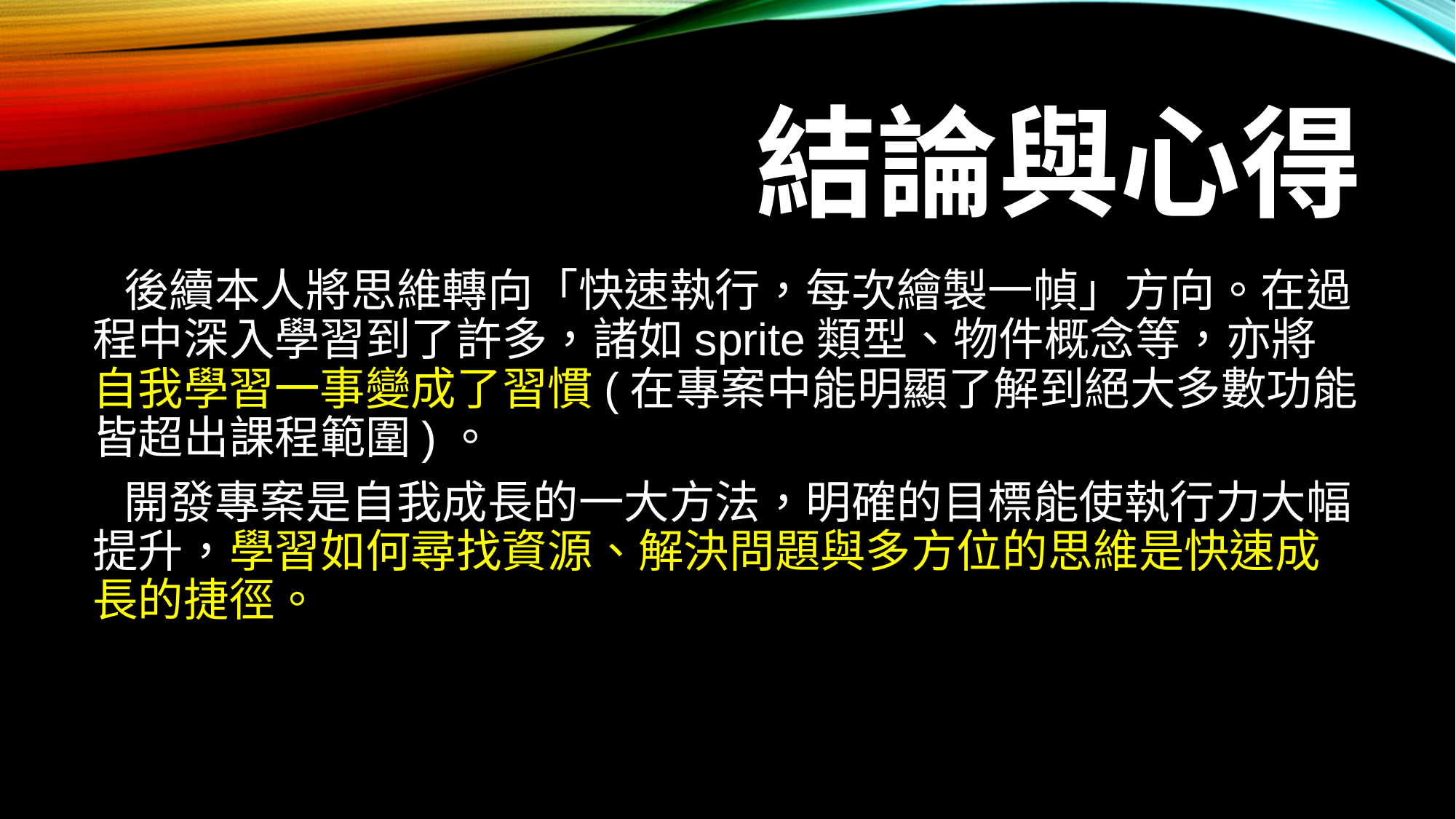

# 結論與心得
  後續本人將思維轉向「快速執行，每次繪製一幀」方向。在過程中深入學習到了許多，諸如sprite類型、物件概念等，亦將自我學習一事變成了習慣(在專案中能明顯了解到絕大多數功能皆超出課程範圍)。
  開發專案是自我成長的一大方法，明確的目標能使執行力大幅提升，學習如何尋找資源、解決問題與多方位的思維是快速成長的捷徑。